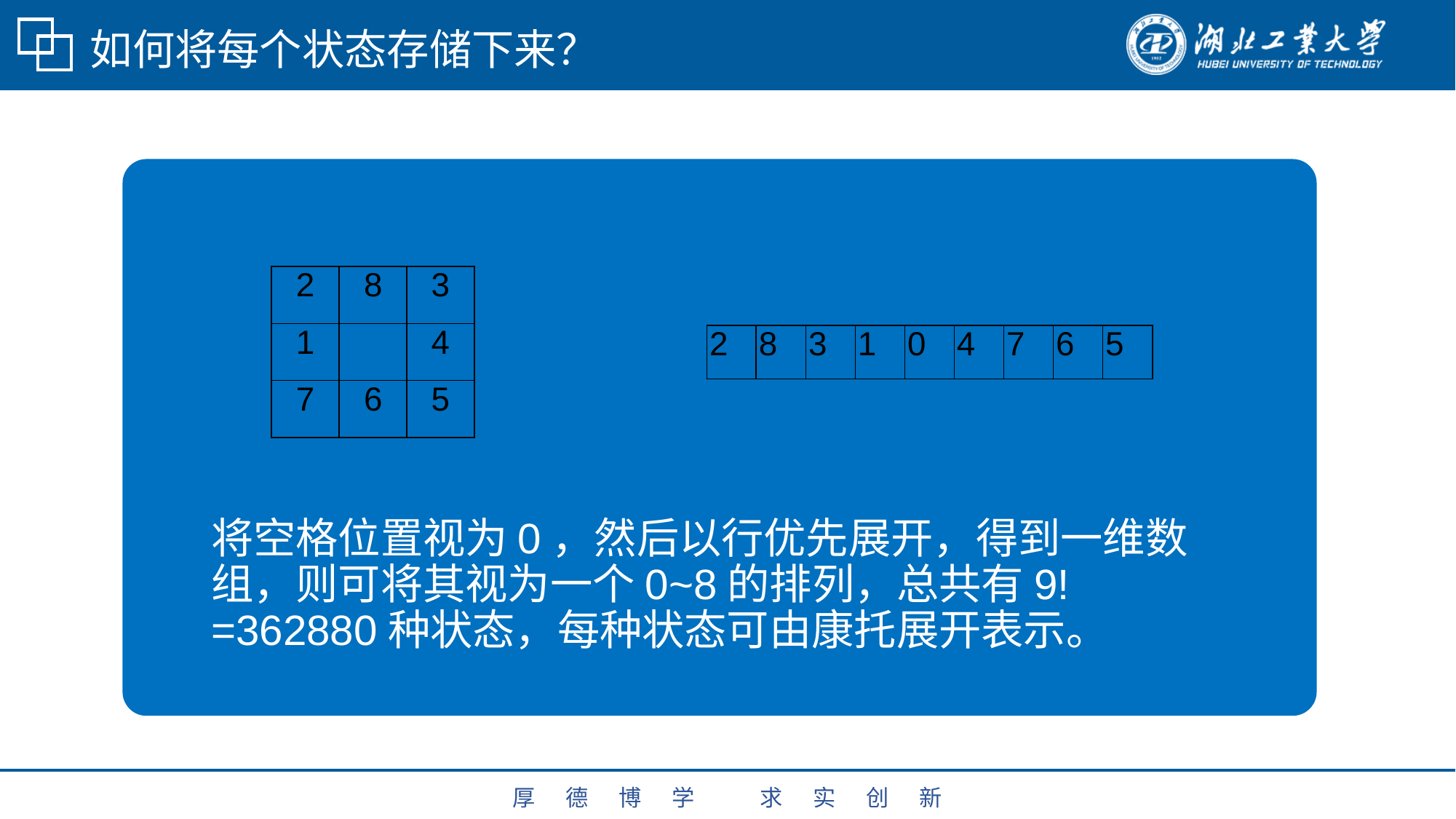

# 如何将每个状态存储下来？

| 2 | 8 | 3 |
| --- | --- | --- |
| 1 |  | 4 |
| 7 | 6 | 5 |
| 2 | 8 | 3 | 1 | 0 | 4 | 7 | 6 | 5 |
| --- | --- | --- | --- | --- | --- | --- | --- | --- |
将空格位置视为0，然后以行优先展开，得到一维数组，则可将其视为一个0~8的排列，总共有9!=362880种状态，每种状态可由康托展开表示。